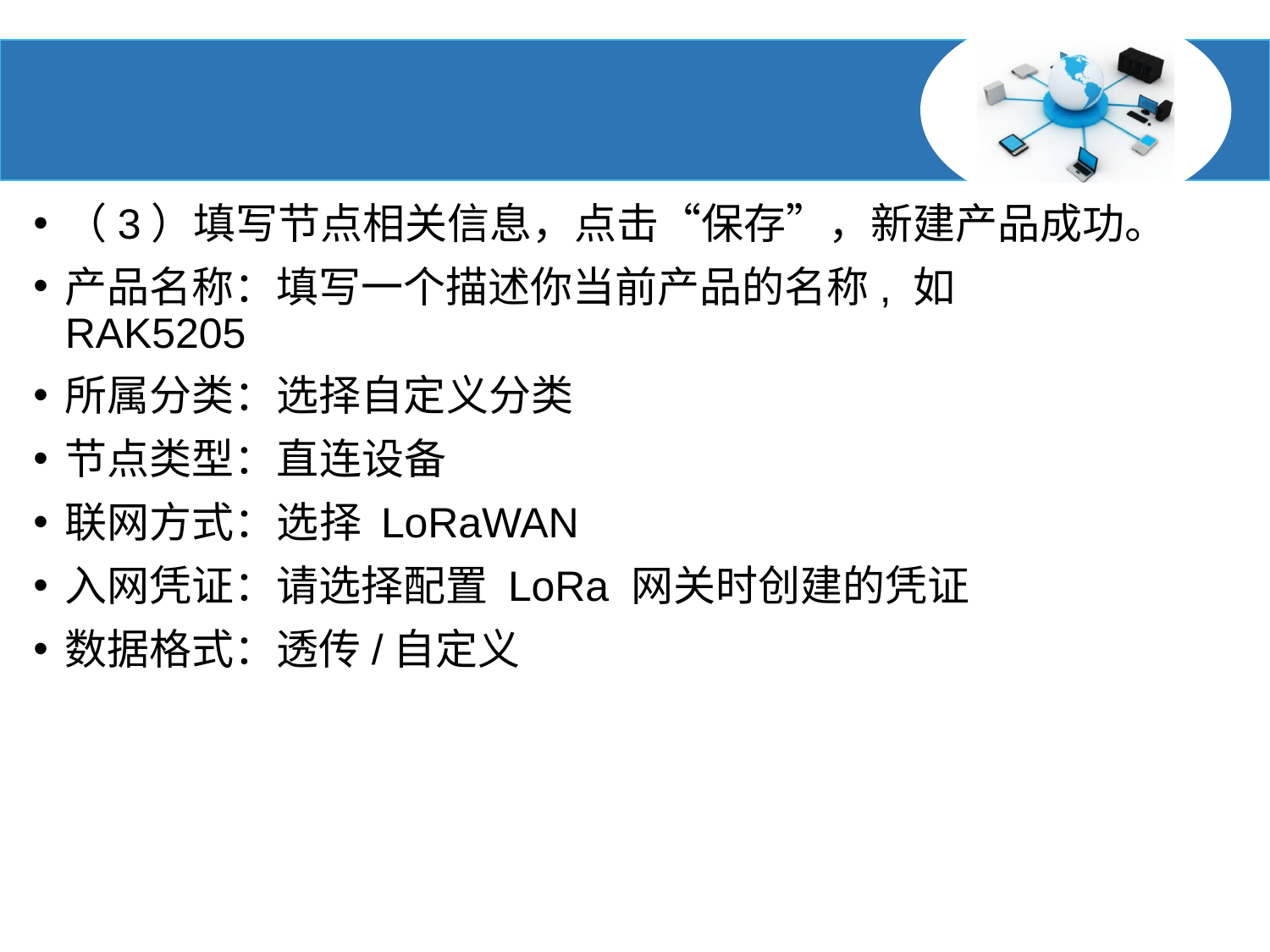

（3）填写节点相关信息，点击“保存”，新建产品成功。
产品名称：填写一个描述你当前产品的名称, 如 RAK5205
所属分类：选择自定义分类
节点类型：直连设备
联网方式：选择 LoRaWAN
入网凭证：请选择配置 LoRa 网关时创建的凭证
数据格式：透传/自定义